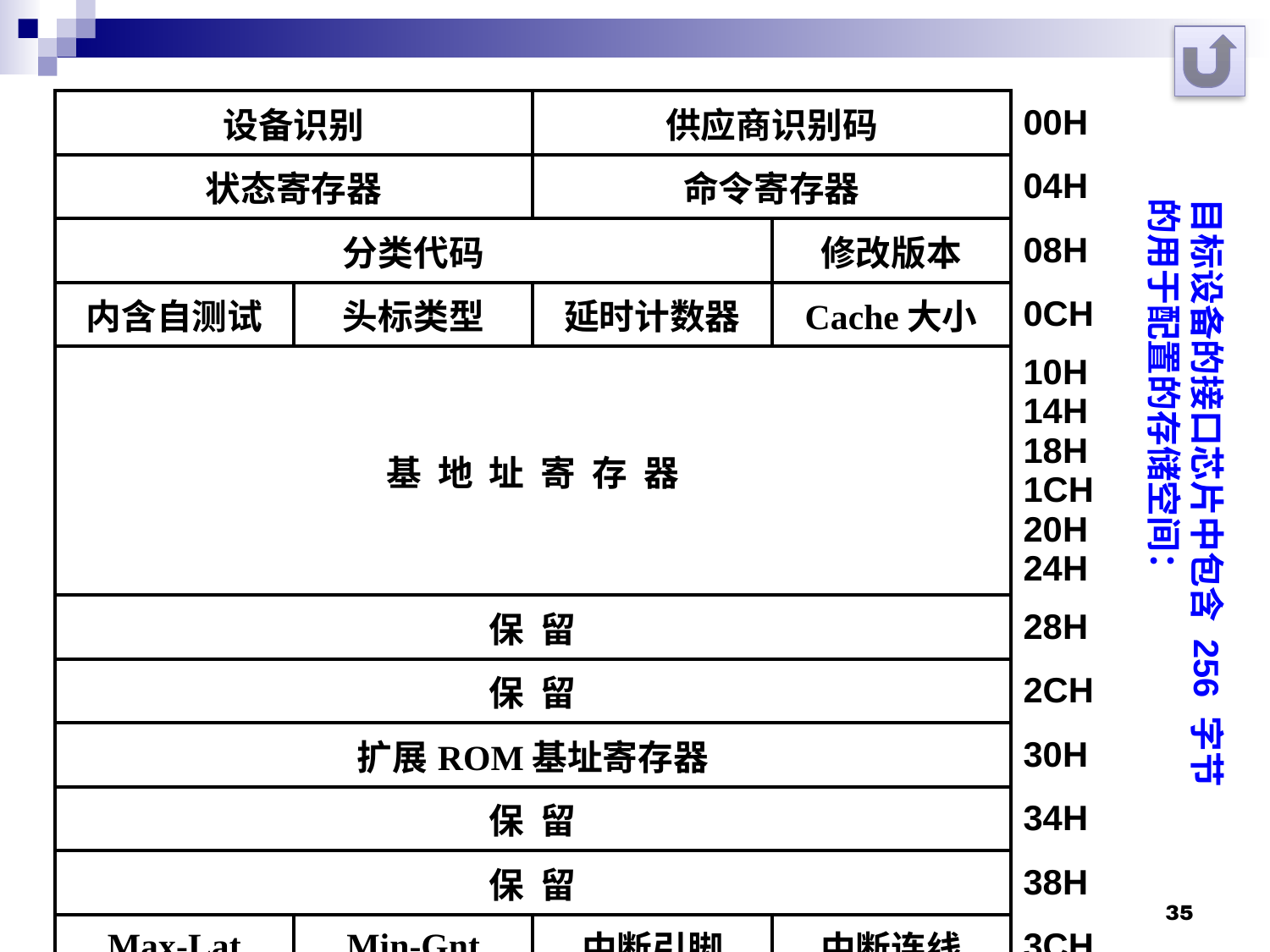

| 设备识别 |  | 供应商识别码 |  | 00H |
| --- | --- | --- | --- | --- |
| 状态寄存器 |  | 命令寄存器 |  | 04H |
| 分类代码 |  |  | 修改版本 | 08H |
| 内含自测试 | 头标类型 | 延时计数器 | Cache大小 | 0CH |
| 基 地 址 寄 存 器 |  |  |  | 10H 14H 18H 1CH 20H 24H |
| 保 留 |  |  |  | 28H |
| 保 留 |  |  |  | 2CH |
| 扩展ROM基址寄存器 |  |  |  | 30H |
| 保 留 |  |  |  | 34H |
| 保 留 |  |  |  | 38H |
| Max-Lat | Min-Gnt | 中断引脚 | 中断连线 | 3CH |
目标设备的接口芯片中包含 256 字节的用于配置的存储空间：
35